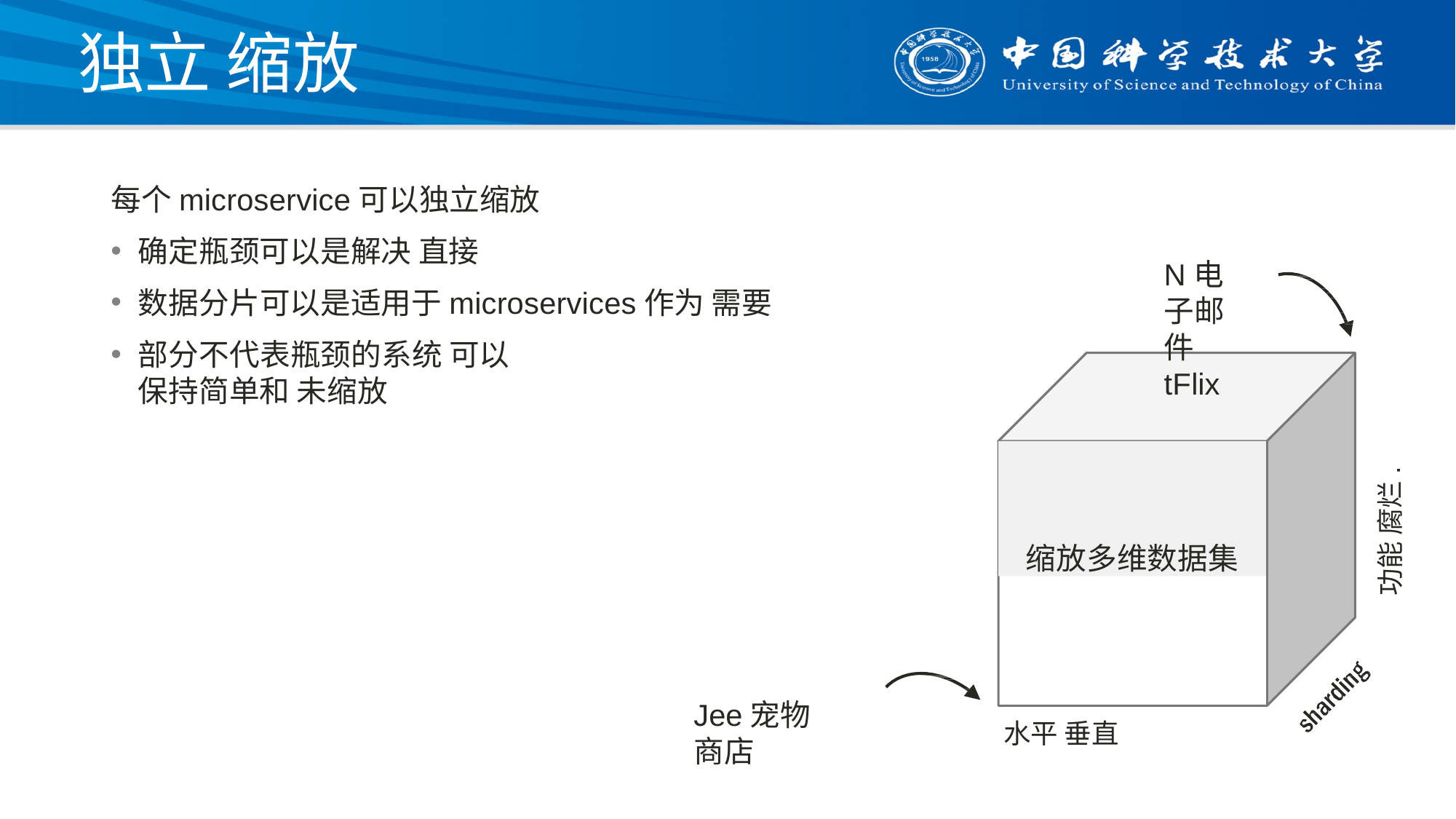

# 独立 缩放
每个microservice可以独立缩放
确定瓶颈可以是解决 直接
数据分片可以是适用于microservices作为 需要
部分不代表瓶颈的系统 可以
保持简单和 未缩放
N电子邮件tFlix

功能 腐烂.

缩放多维数据集

Jee宠物 商店
水平 垂直